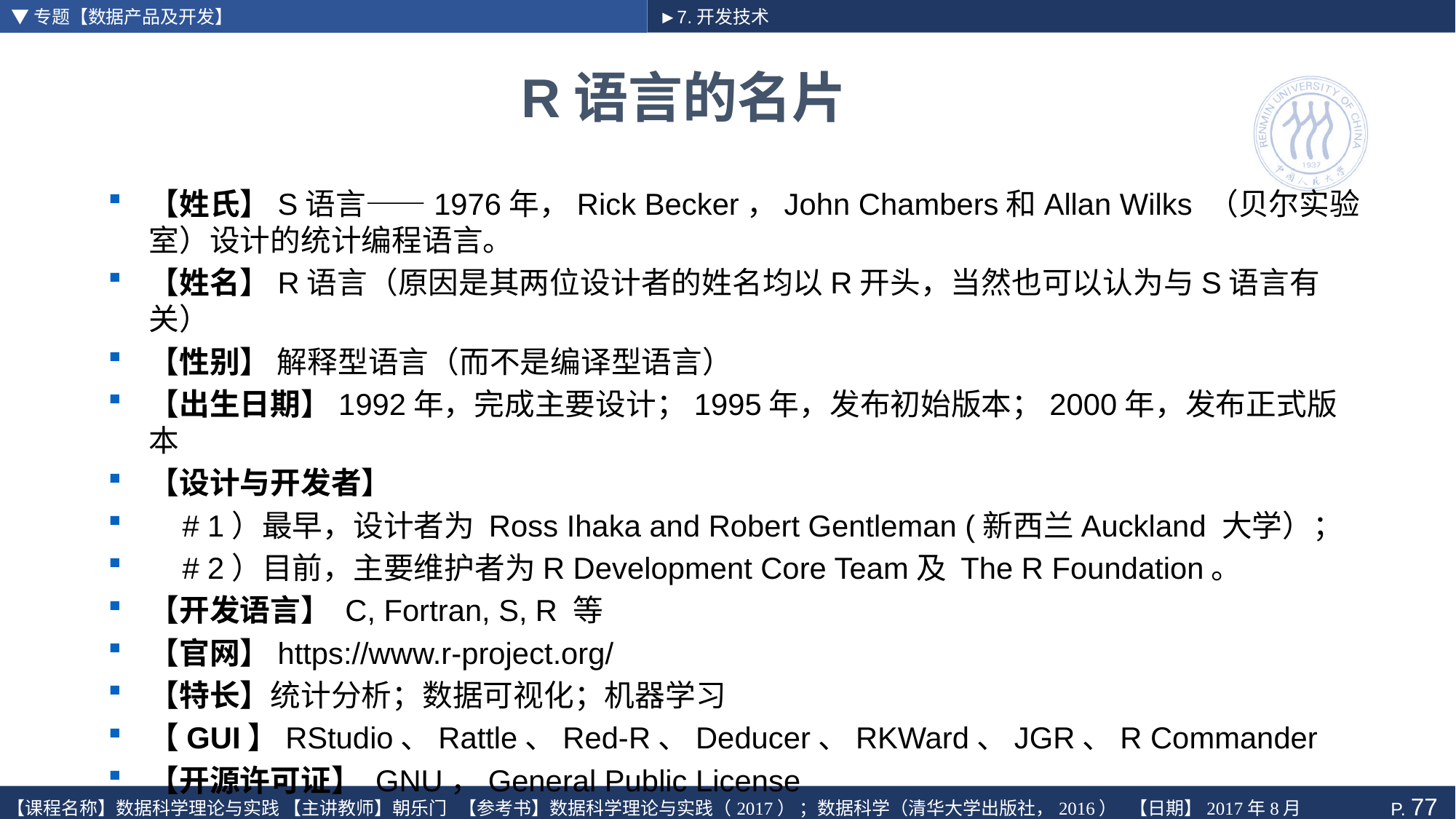

▼专题【数据产品及开发】

►7.开发技术

# R语言的名片
【姓氏】S语言——1976年，Rick Becker，John Chambers和Allan Wilks （贝尔实验室）设计的统计编程语言。
【姓名】R语言（原因是其两位设计者的姓名均以R开头，当然也可以认为与S语言有关）
【性别】 解释型语言（而不是编译型语言）
【出生日期】1992年，完成主要设计；1995年，发布初始版本；2000年，发布正式版本
【设计与开发者】
    # 1）最早，设计者为 Ross Ihaka and Robert Gentleman (新西兰Auckland 大学）；
    # 2）目前，主要维护者为R Development Core Team及 The R Foundation。
【开发语言】 C, Fortran, S, R 等
【官网】https://www.r-project.org/
【特长】统计分析；数据可视化；机器学习
【GUI】RStudio、Rattle、Red-R、Deducer、RKWard、JGR、R Commander
【开源许可证】 GNU，General Public License